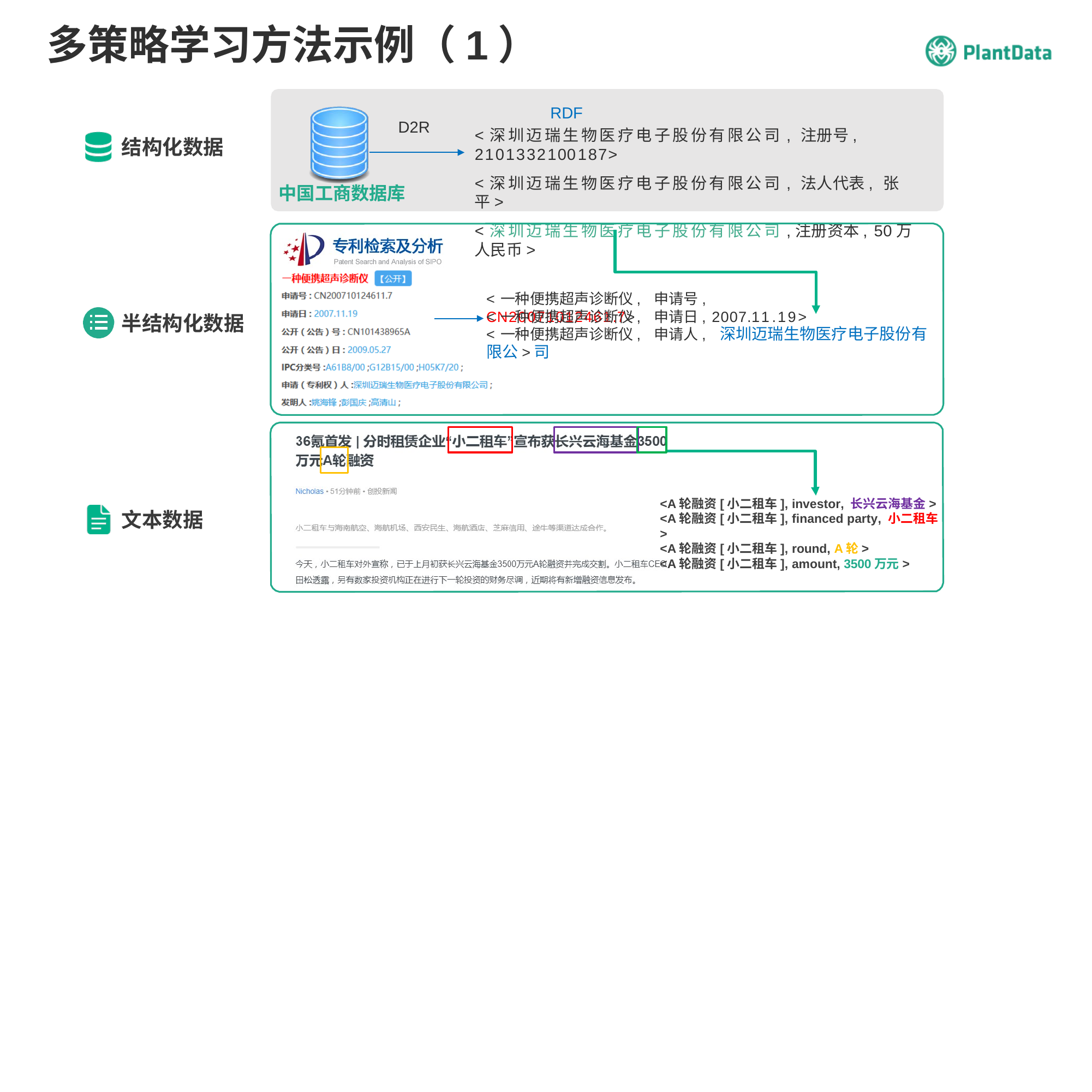

# 多策略学习方法示例（1）

RDF
<深圳迈瑞生物医疗电子股份有限公司, 注册号, 2101332100187>

<深圳迈瑞生物医疗电子股份有限公司, 法人代表, 张平>

<深圳迈瑞生物医疗电子股份有限公司,注册资本, 50万人民币>

D2R

结构化数据

中国工商数据库

<一种便携超声诊断仪,  申请号, CN20071012461.7>

<一种便携超声诊断仪,  申请日, 2007.11.19>
<一种便携超声诊断仪,  申请人,  深圳迈瑞生物医疗电子股份有限公>司
半结构化数据

<A轮融资[小二租车], investor, 长兴云海基金>
<A轮融资[小二租车], financed party, 小二租车>
<A轮融资[小二租车], round, A轮>
<A轮融资[小二租车], amount, 3500万元>

文本数据